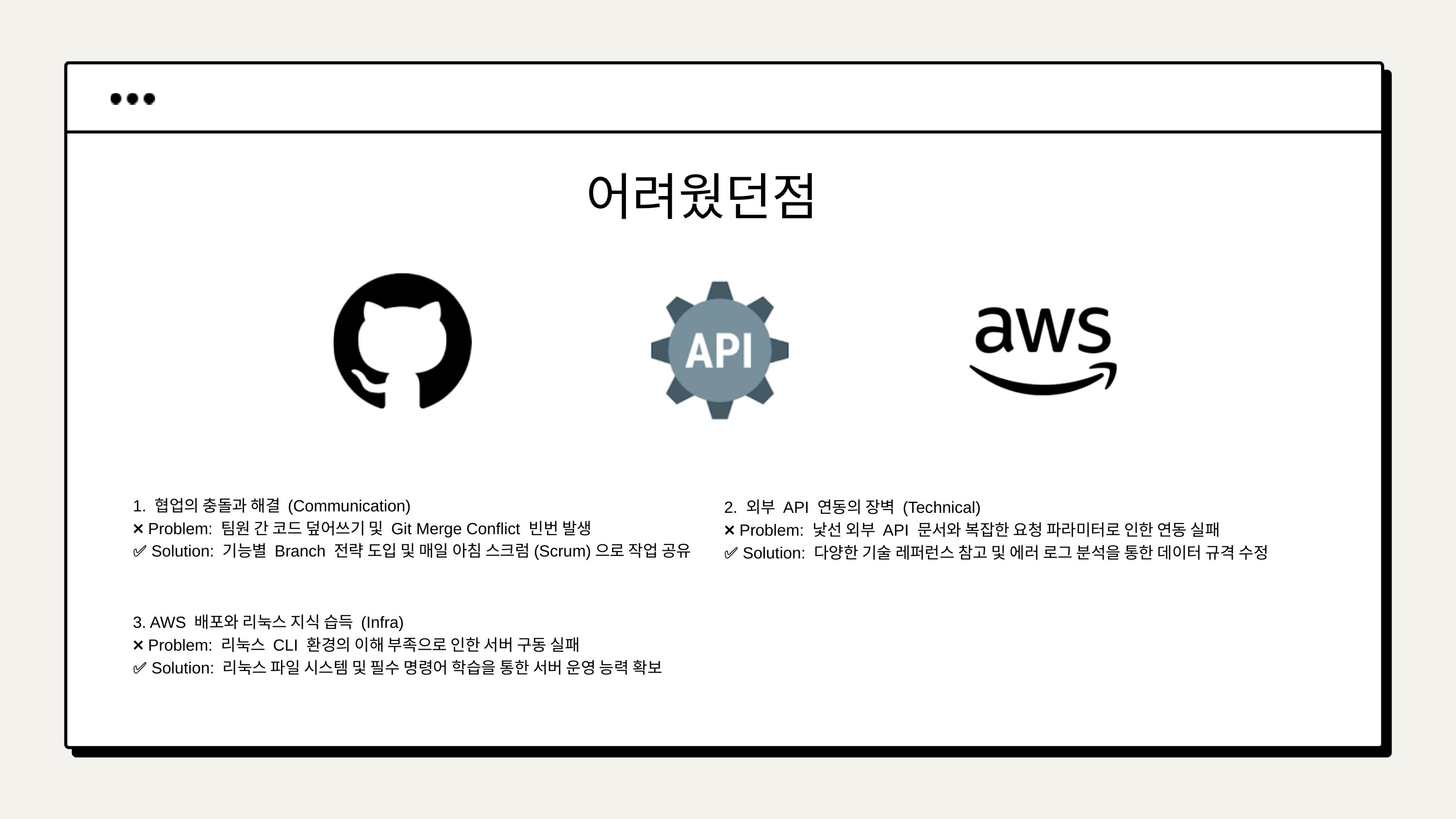

어려웠던점

1. 협업의 충돌과 해결 (Communication)
❌ Problem: 팀원 간 코드 덮어쓰기 및 Git Merge Conflict 빈번 발생
✅ Solution: 기능별 Branch 전략 도입 및 매일 아침 스크럼(Scrum)으로 작업 공유

2. 외부 API 연동의 장벽 (Technical)
❌ Problem: 낯선 외부 API 문서와 복잡한 요청 파라미터로 인한 연동 실패
✅ Solution: 다양한 기술 레퍼런스 참고 및 에러 로그 분석을 통한 데이터 규격 수정
3. AWS 배포와 리눅스 지식 습득 (Infra)
❌ Problem: 리눅스 CLI 환경의 이해 부족으로 인한 서버 구동 실패
✅ Solution: 리눅스 파일 시스템 및 필수 명령어 학습을 통한 서버 운영 능력 확보